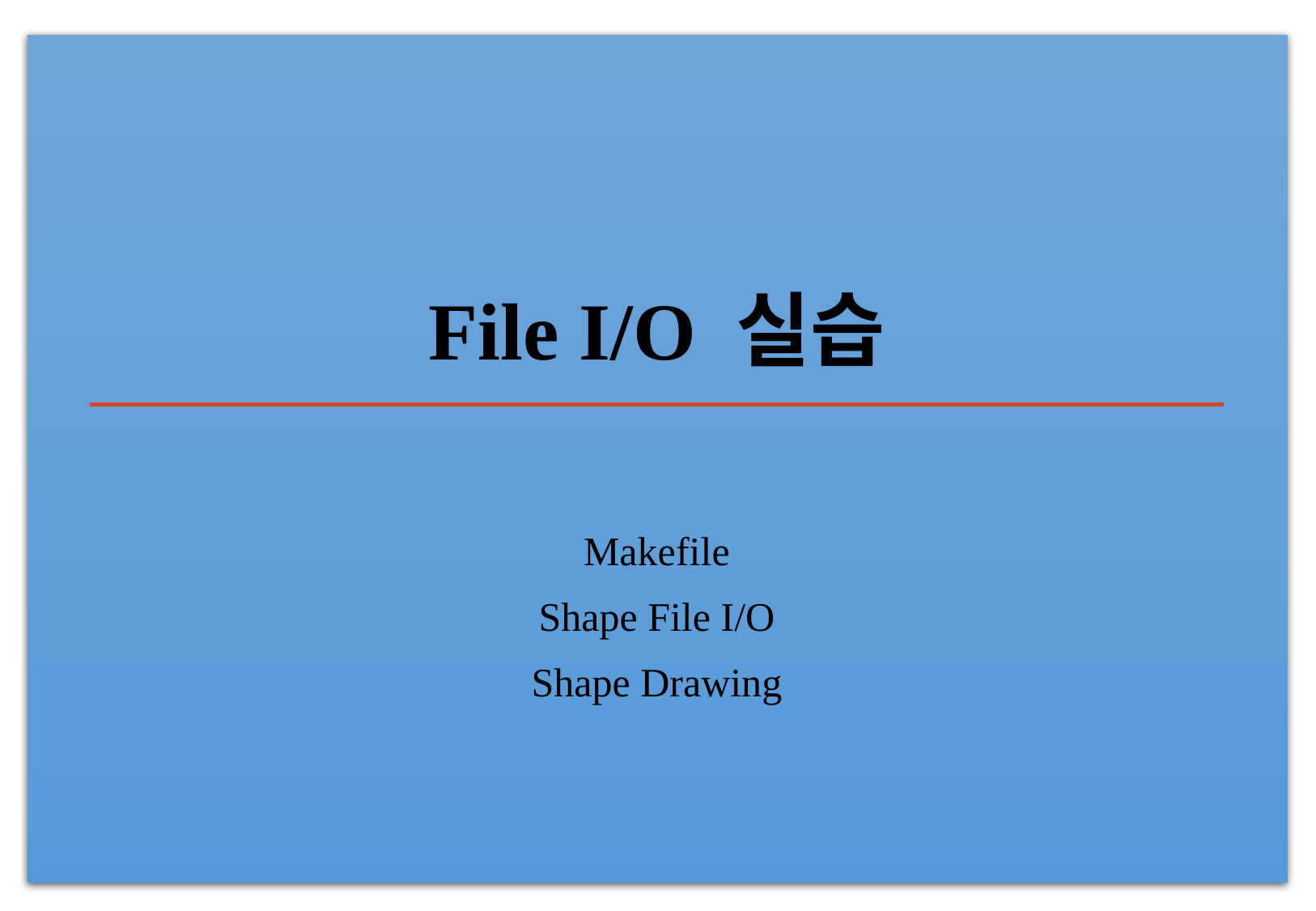

# File I/O 실습
Makefile
Shape File I/O
Shape Drawing